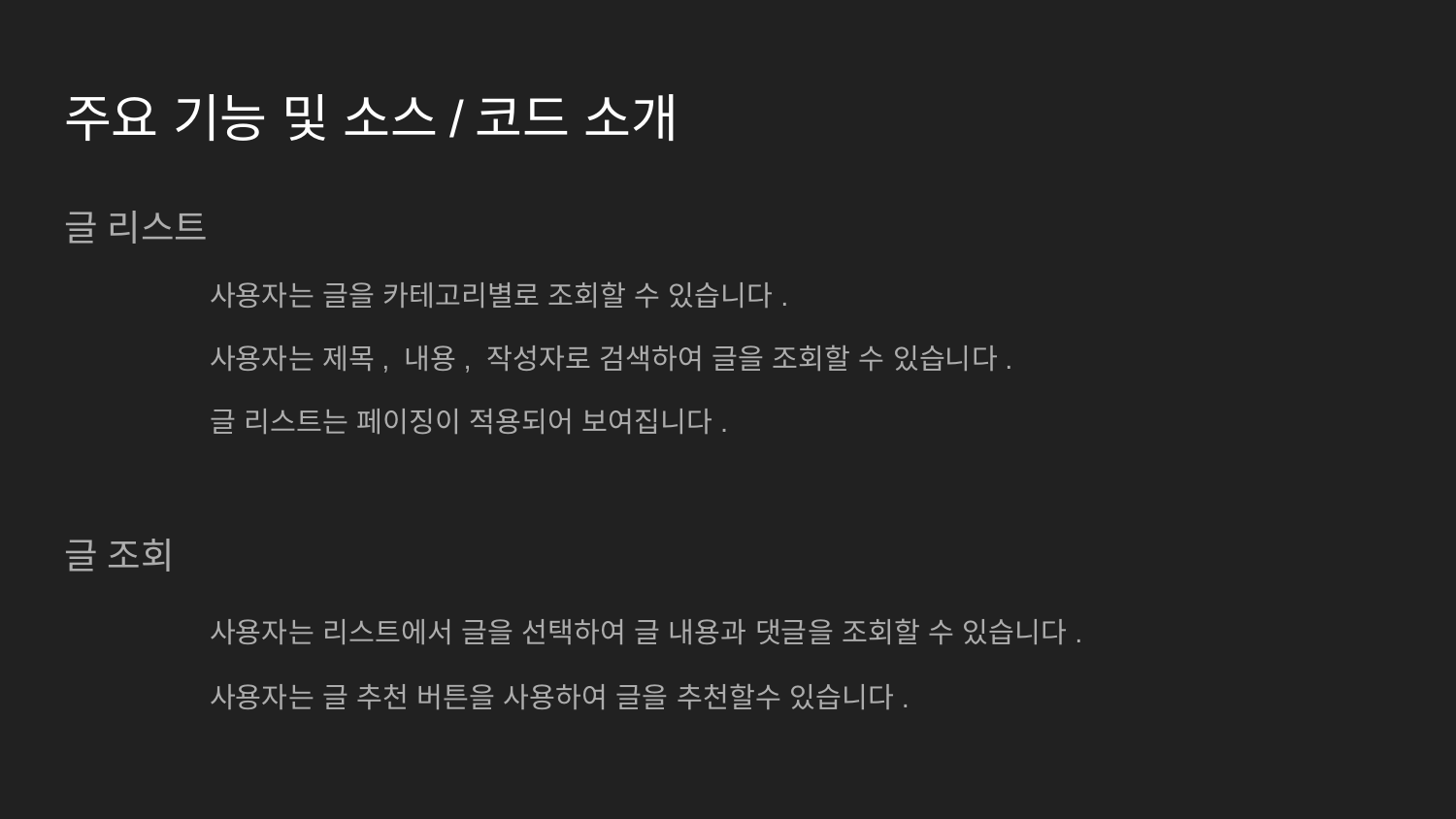

# 주요 기능 및 소스/코드 소개
글 리스트
	사용자는 글을 카테고리별로 조회할 수 있습니다.
	사용자는 제목, 내용, 작성자로 검색하여 글을 조회할 수 있습니다.
	글 리스트는 페이징이 적용되어 보여집니다.

글 조회
	사용자는 리스트에서 글을 선택하여 글 내용과 댓글을 조회할 수 있습니다.
	사용자는 글 추천 버튼을 사용하여 글을 추천할수 있습니다.